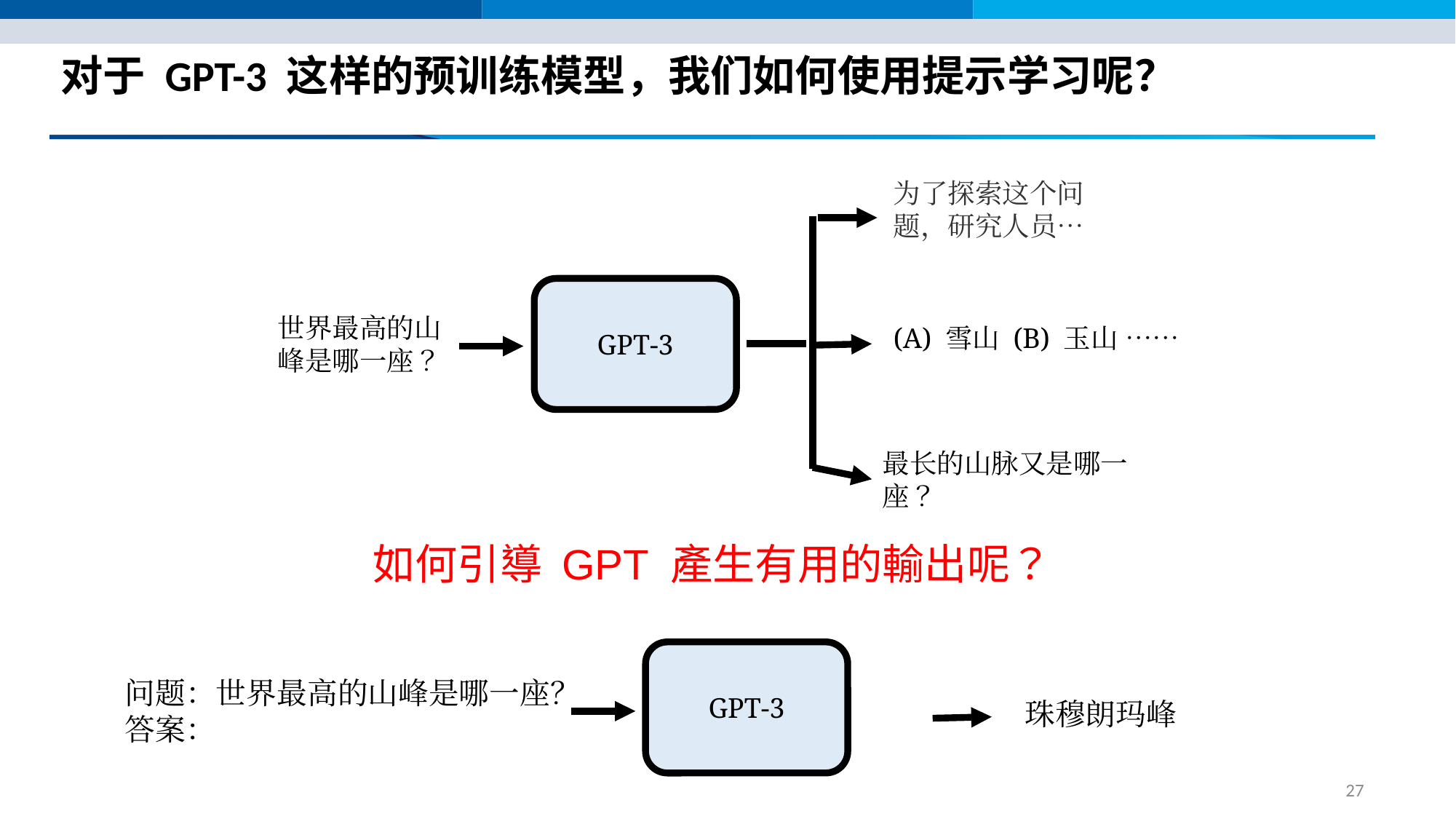

# 对于 GPT-3 这样的预训练模型，我们如何使用提示学习呢？

为了探索这个问题，研究人员…
GPT-3
世界最高的山峰是哪一座？
(A) 雪山 (B) 玉山 ……
最长的山脉又是哪一座？
如何引導 GPT 產生有用的輸出呢？
GPT-3
问题：世界最高的山峰是哪一座？
答案：
珠穆朗玛峰
27